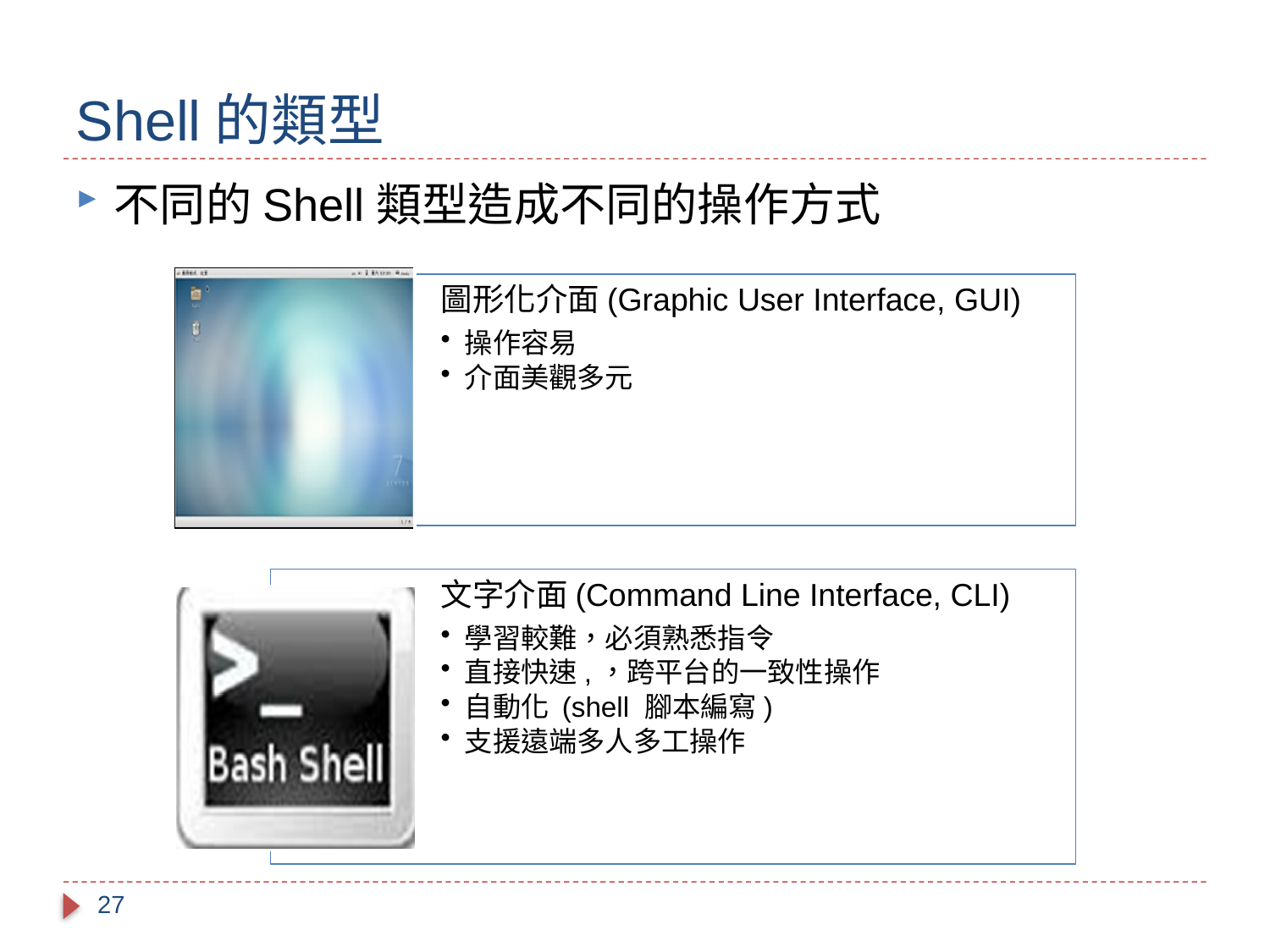

# Shell的類型
不同的Shell類型造成不同的操作方式

圖形化介面(Graphic User Interface, GUI)
操作容易
介面美觀多元
文字介面(Command Line Interface, CLI)
學習較難，必須熟悉指令
直接快速,，跨平台的一致性操作
自動化 (shell 腳本編寫)
支援遠端多人多工操作
27